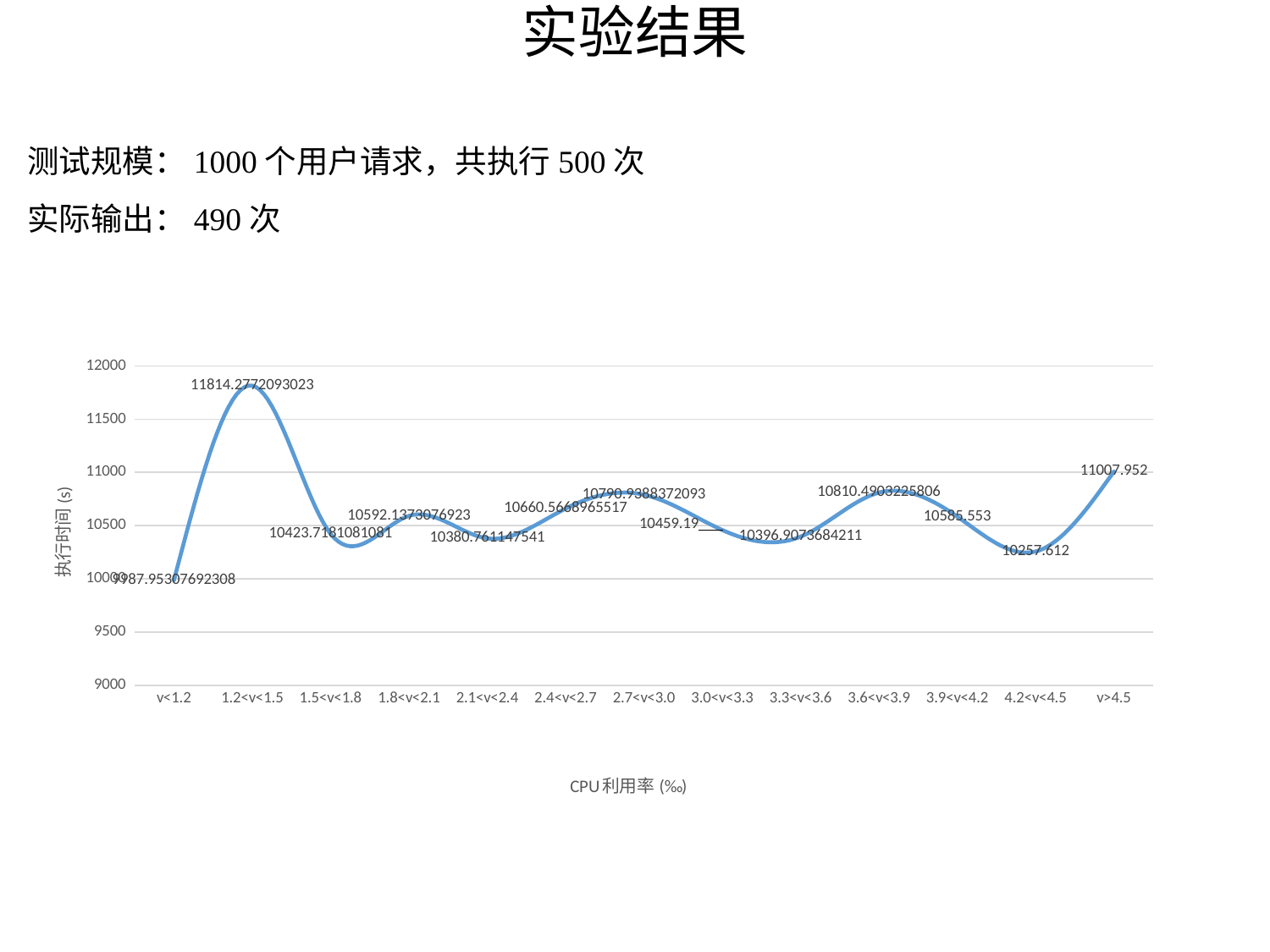

# 实验结果
测试规模：1000个用户请求，共执行500次
实际输出：490次

### Chart

| Category |  |
|---|---|
| v<1.2 | 9987.953076923077 |
| 1.2<v<1.5 | 11814.277209302323 |
| 1.5<v<1.8 | 10423.718108108109 |
| 1.8<v<2.1 | 10592.137307692308 |
| 2.1<v<2.4 | 10380.761147540985 |
| 2.4<v<2.7 | 10660.56689655172 |
| 2.7<v<3.0 | 10790.938837209302 |
| 3.0<v<3.3 | 10459.189999999997 |
| 3.3<v<3.6 | 10396.907368421053 |
| 3.6<v<3.9 | 10810.490322580645 |
| 3.9<v<4.2 | 10585.552999999998 |
| 4.2<v<4.5 | 10257.612000000003 |
| v>4.5 | 11007.951999999997 |